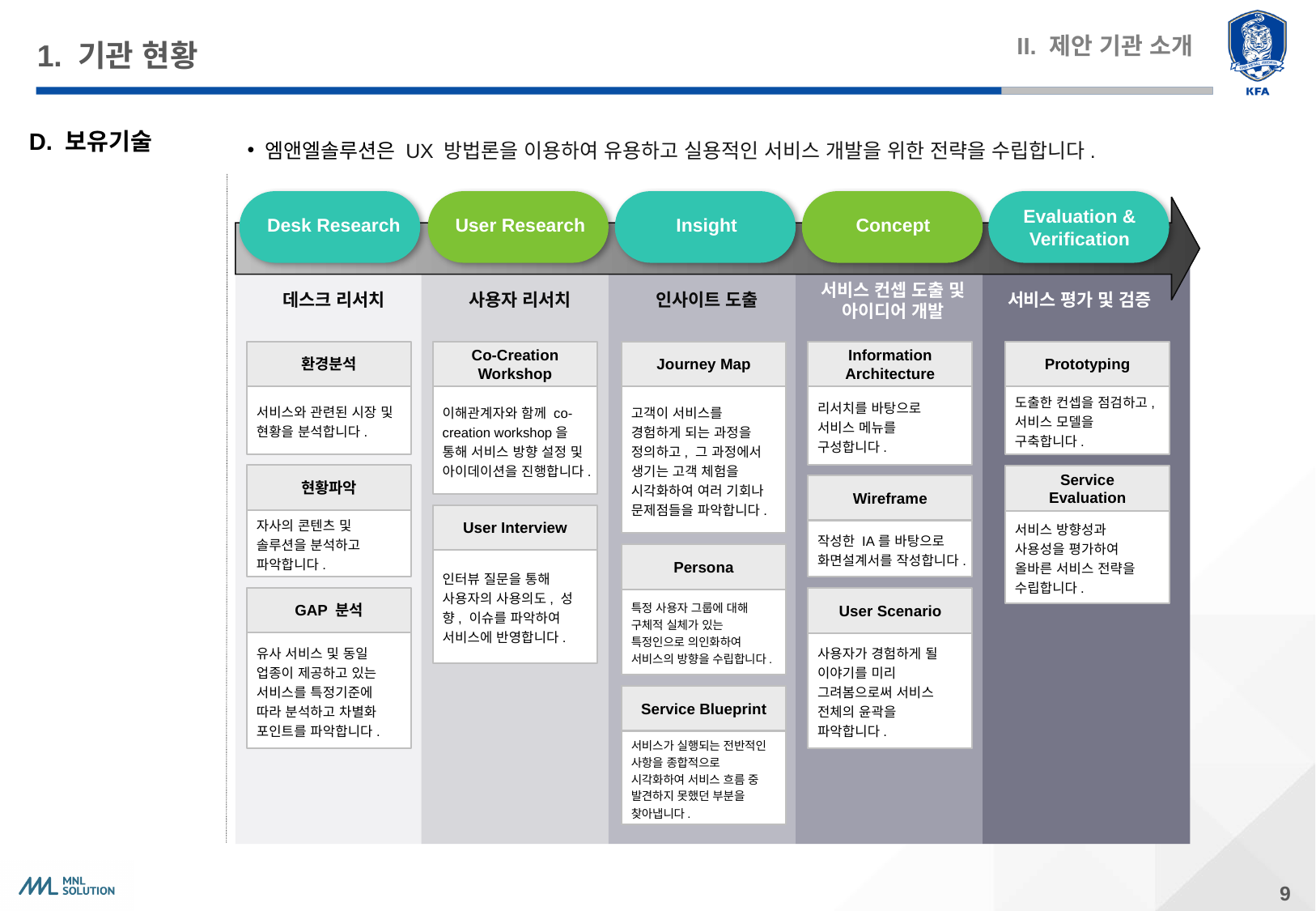

# 1. 기관 현황
II. 제안 기관 소개
D. 보유기술
 엠앤엘솔루션은 UX 방법론을 이용하여 유용하고 실용적인 서비스 개발을 위한 전략을 수립합니다.

Evaluation &
Verification
Desk Research
User Research
Insight
Concept

서비스 컨셉 도출 및
아이디어 개발
데스크 리서치
사용자 리서치
인사이트 도출
서비스 평가 및 검증
Prototyping
도출한 컨셉을 점검하고, 서비스 모델을 구축합니다.
Information
Architecture
리서치를 바탕으로 서비스 메뉴를 구성합니다.
환경분석
서비스와 관련된 시장 및 현황을 분석합니다.
Co-Creation
Workshop
이해관계자와 함께 co-creation workshop을 통해 서비스 방향 설정 및 아이데이션을 진행합니다.
Journey Map
고객이 서비스를 경험하게 되는 과정을 정의하고, 그 과정에서 생기는 고객 체험을 시각화하여 여러 기회나 문제점들을 파악합니다.
현황파악
자사의 콘텐츠 및 솔루션을 분석하고 파악합니다.
Service
Evaluation
서비스 방향성과 사용성을 평가하여 올바른 서비스 전략을 수립합니다.
Wireframe
작성한 IA를 바탕으로 화면설계서를 작성합니다.
User Interview
인터뷰 질문을 통해 사용자의 사용의도, 성향, 이슈를 파악하여 서비스에 반영합니다.
Persona
특정 사용자 그룹에 대해 구체적 실체가 있는 특정인으로 의인화하여 서비스의 방향을 수립합니다.
GAP 분석
유사 서비스 및 동일 업종이 제공하고 있는 서비스를 특정기준에 따라 분석하고 차별화 포인트를 파악합니다.
User Scenario
사용자가 경험하게 될 이야기를 미리 그려봄으로써 서비스 전체의 윤곽을 파악합니다.
Service Blueprint
서비스가 실행되는 전반적인 사항을 종합적으로 시각화하여 서비스 흐름 중 발견하지 못했던 부분을 찾아냅니다.